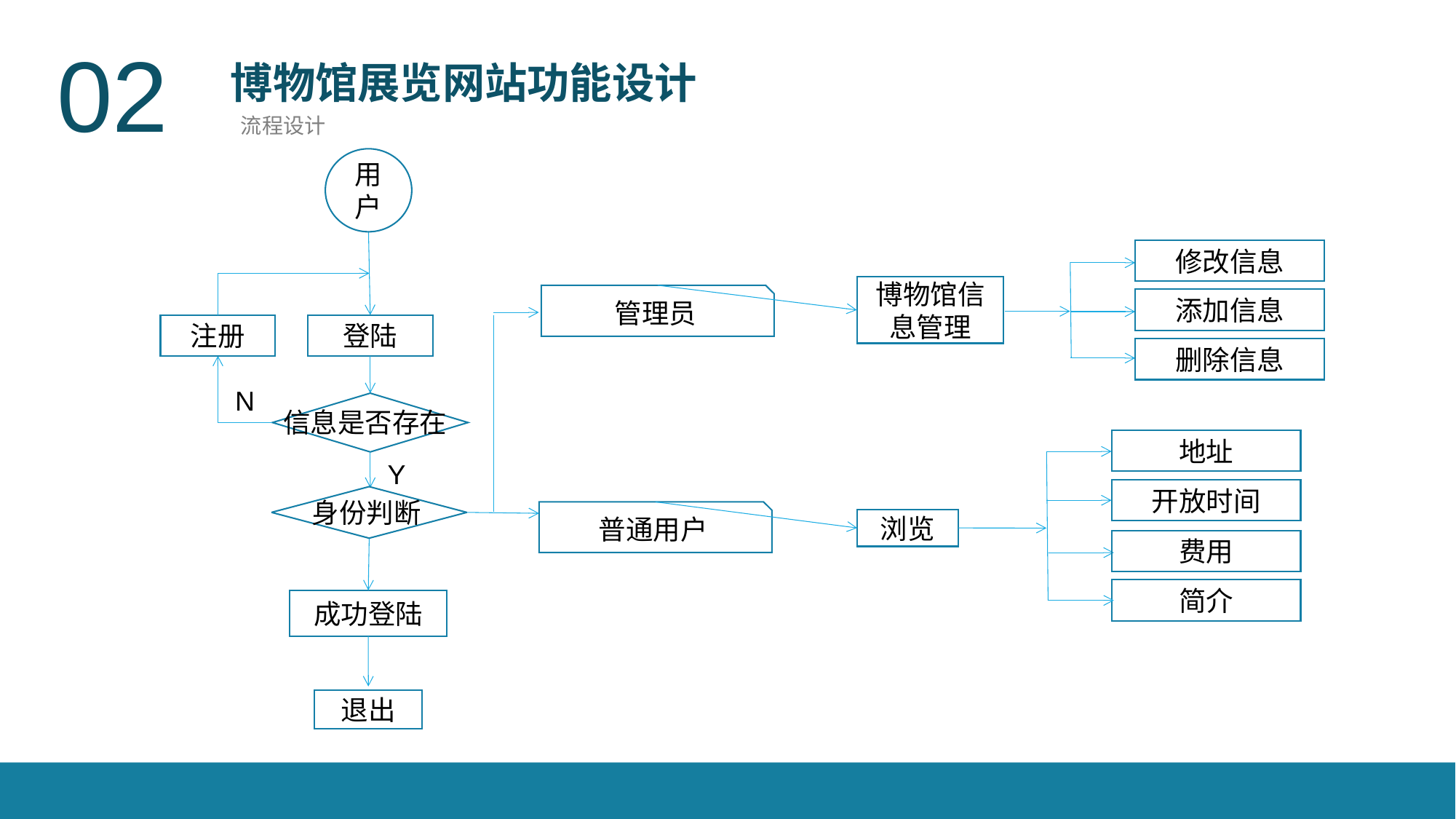

02
博物馆展览网站功能设计
流程设计
用户
修改信息
博物馆信息管理
管理员
添加信息
注册
登陆
删除信息
N

信息是否存在
地址
Y
开放时间

身份判断
普通用户
浏览
费用
简介
成功登陆
退出